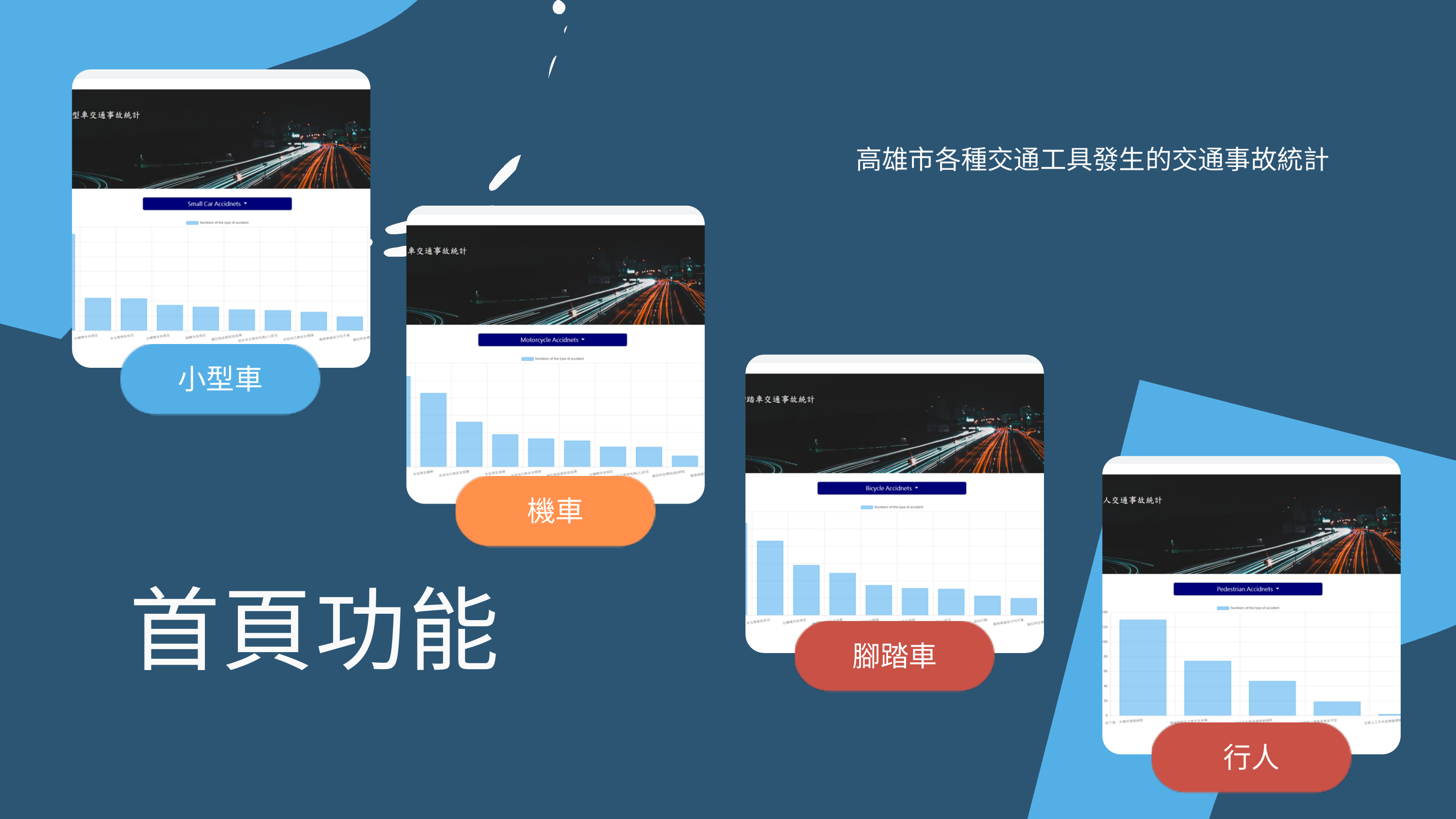

高雄市各種交通工具發生的交通事故統計

小型車

機車

首頁功能

腳踏車

行人